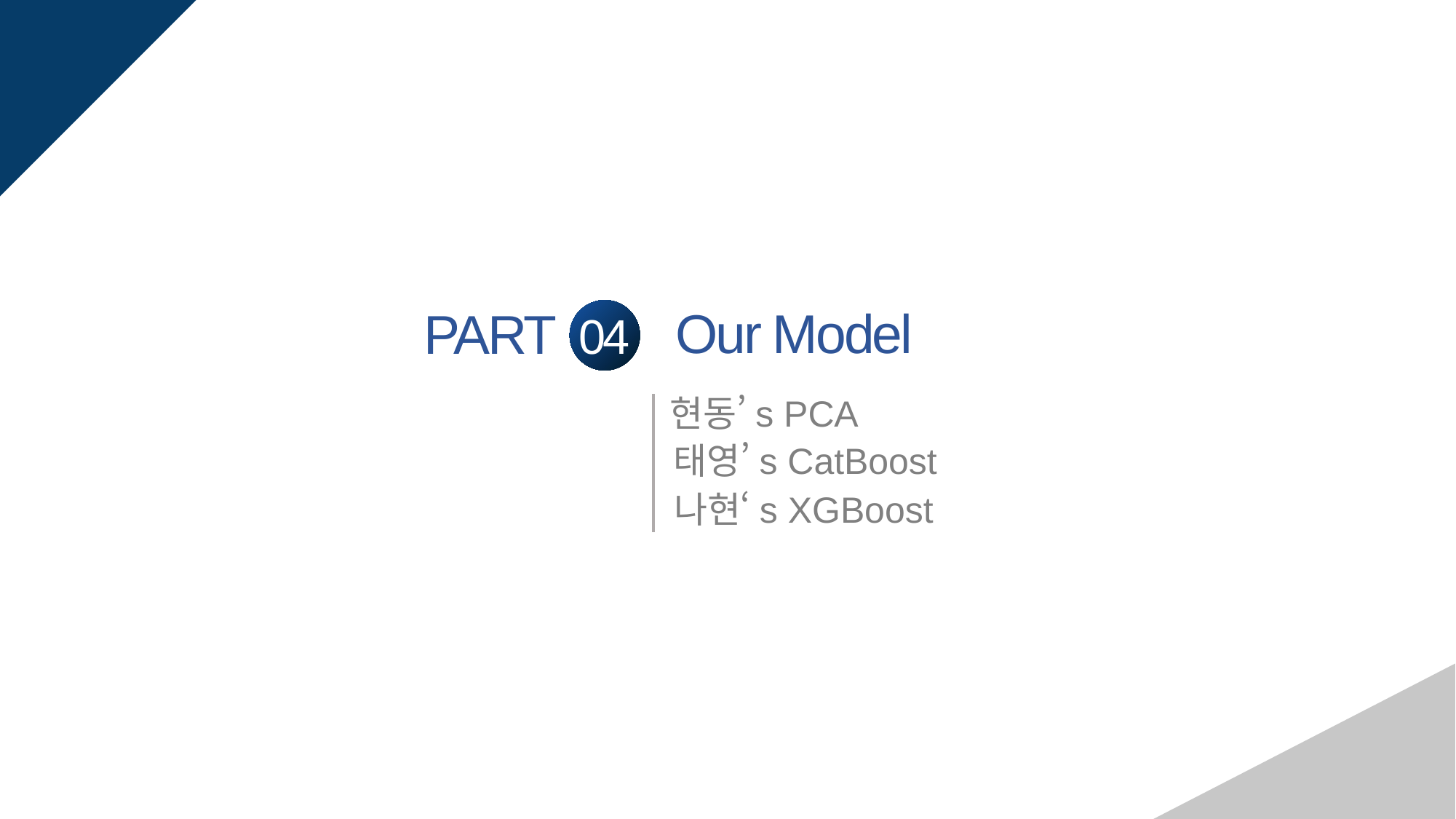

Our Model
PART
04

현동’s PCA
태영’s CatBoost
연구배경
나현‘s XGBoost